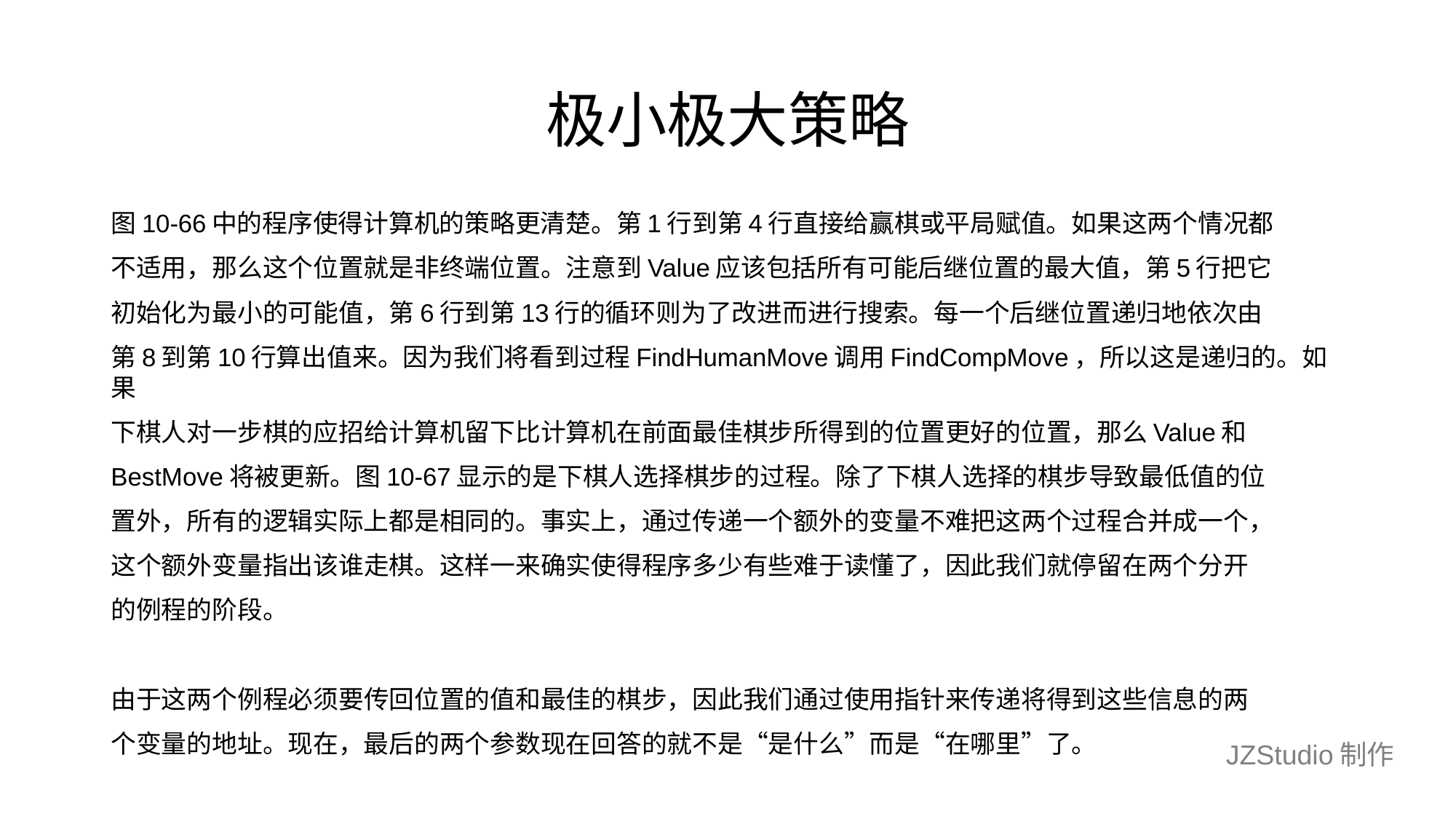

# 极小极大策略
图10-66中的程序使得计算机的策略更清楚。第1行到第4行直接给赢棋或平局赋值。如果这两个情况都
不适用，那么这个位置就是非终端位置。注意到Value应该包括所有可能后继位置的最大值，第5行把它
初始化为最小的可能值，第6行到第13行的循环则为了改进而进行搜索。每一个后继位置递归地依次由
第8到第10行算出值来。因为我们将看到过程FindHumanMove调用FindCompMove，所以这是递归的。如果
下棋人对一步棋的应招给计算机留下比计算机在前面最佳棋步所得到的位置更好的位置，那么Value和
BestMove将被更新。图10-67显示的是下棋人选择棋步的过程。除了下棋人选择的棋步导致最低值的位
置外，所有的逻辑实际上都是相同的。事实上，通过传递一个额外的变量不难把这两个过程合并成一个，
这个额外变量指出该谁走棋。这样一来确实使得程序多少有些难于读懂了，因此我们就停留在两个分开
的例程的阶段。

由于这两个例程必须要传回位置的值和最佳的棋步，因此我们通过使用指针来传递将得到这些信息的两
个变量的地址。现在，最后的两个参数现在回答的就不是“是什么”而是“在哪里”了。